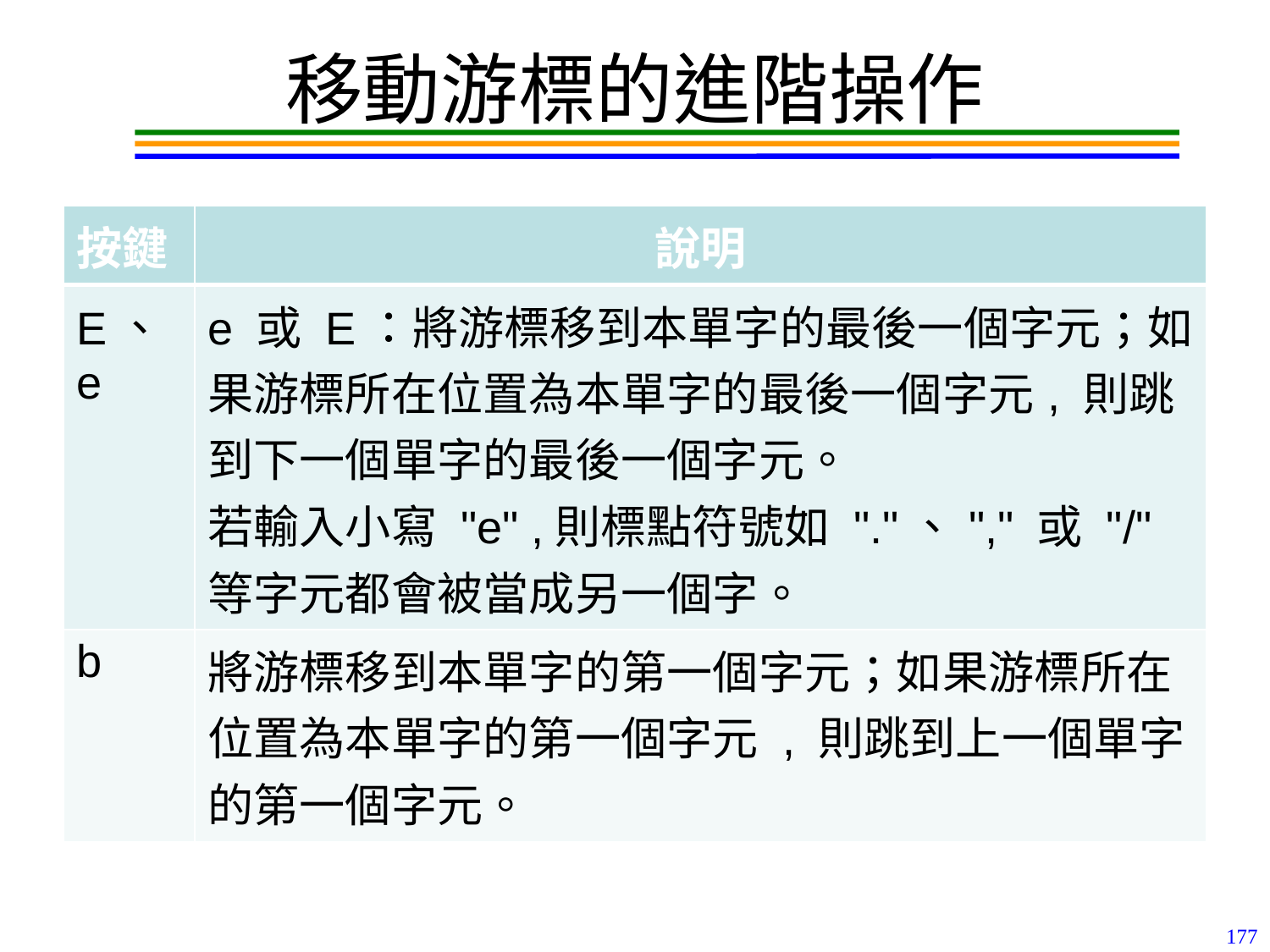

# 移動游標的進階操作
| 按鍵 | 說明 |
| --- | --- |
| E、e | e 或 E：將游標移到本單字的最後一個字元；如果游標所在位置為本單字的最後一個字元, 則跳到下一個單字的最後一個字元。 若輸入小寫 "e" ,則標點符號如 "."、"," 或 "/" 等字元都會被當成另一個字。 |
| b | 將游標移到本單字的第一個字元；如果游標所在位置為本單字的第一個字元 , 則跳到上一個單字的第一個字元。 |
177